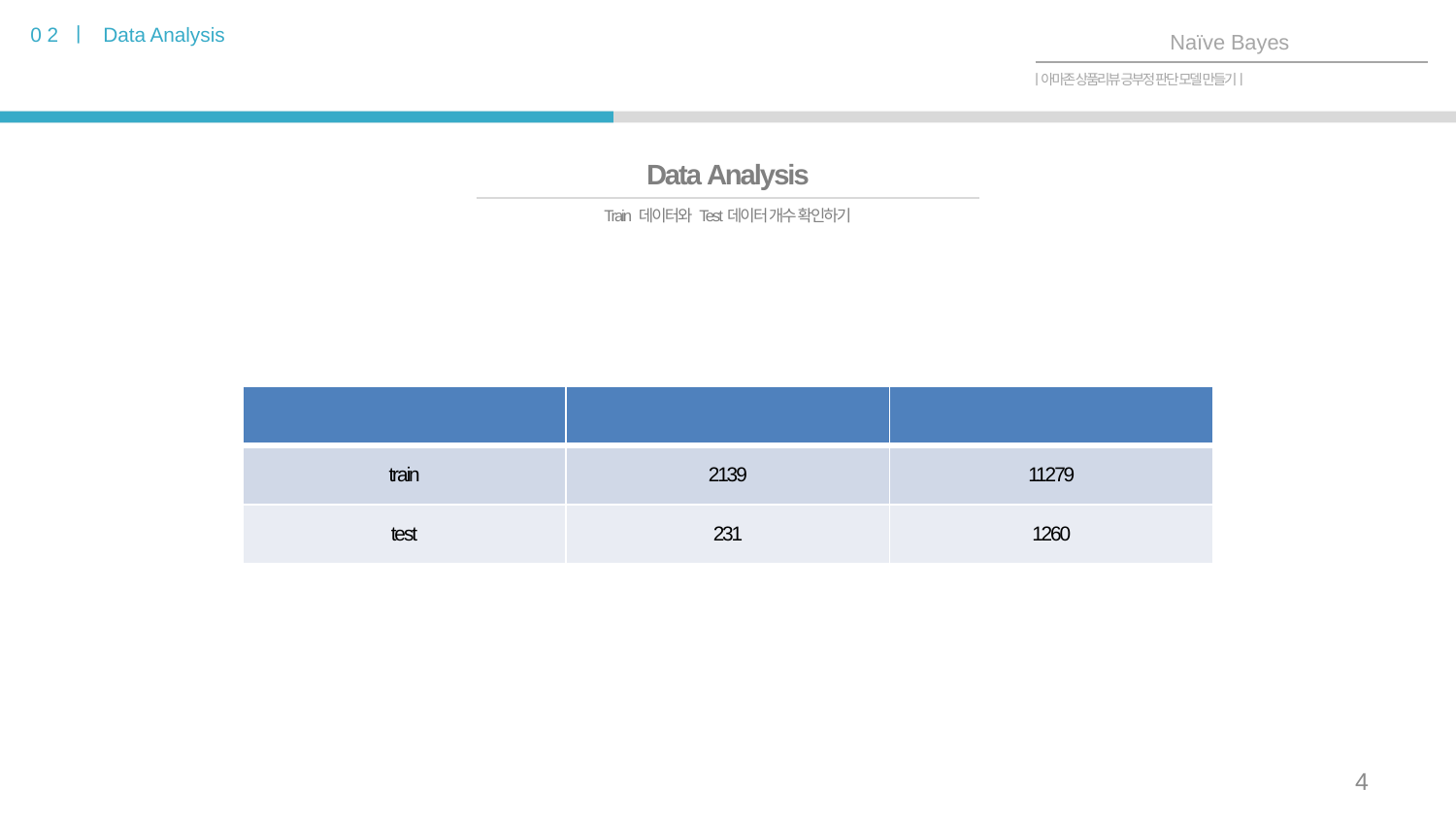

0 2 ㅣ  Data Analysis
Naïve Bayes
ㅣ아마존 상품리뷰 긍부정 판단 모델 만들기ㅣ

Data Analysis
Train 데이터와 Test데이터 개수 확인하기
|  | neg | pos |
| --- | --- | --- |
| train | 2139 | 11279 |
| test | 231 | 1260 |
4